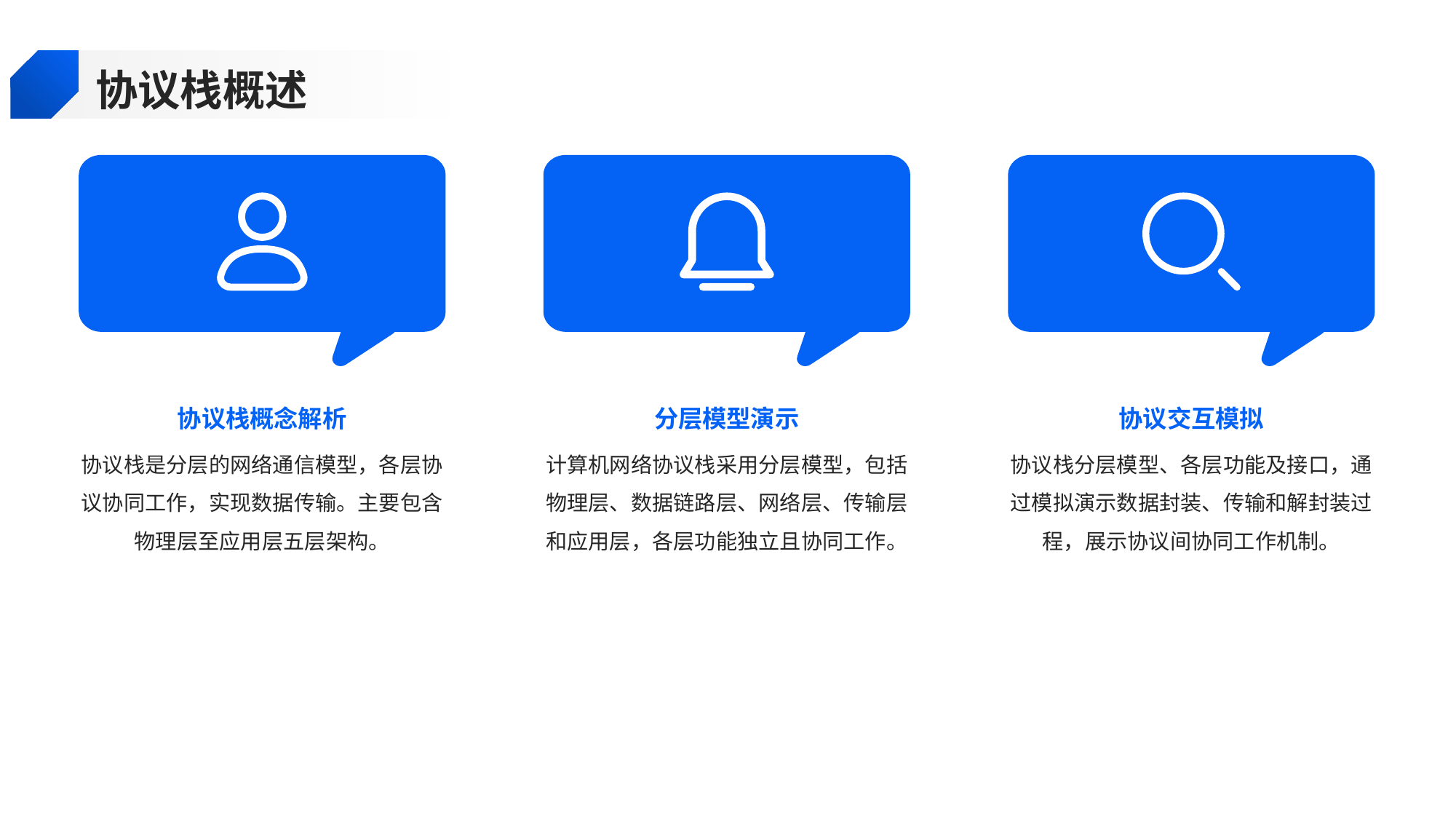

协议栈概述

协议栈概念解析
分层模型演示
协议交互模拟
协议栈是分层的网络通信模型，各层协议协同工作，实现数据传输。主要包含物理层至应用层五层架构。
计算机网络协议栈采用分层模型，包括物理层、数据链路层、网络层、传输层和应用层，各层功能独立且协同工作。
协议栈分层模型、各层功能及接口，通过模拟演示数据封装、传输和解封装过程，展示协议间协同工作机制。